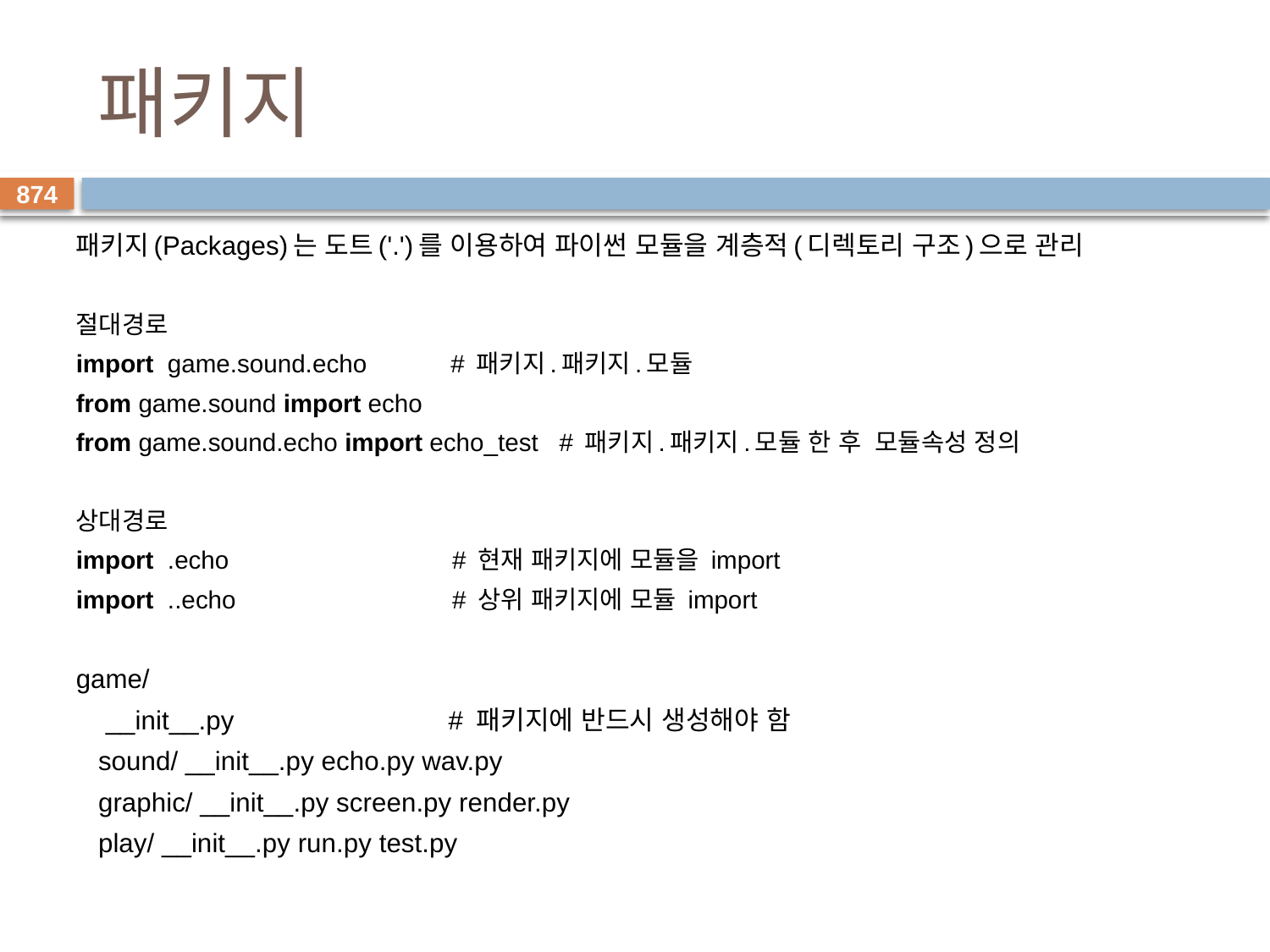

# 패키지
874
패키지(Packages)는 도트('.')를 이용하여 파이썬 모듈을 계층적(디렉토리 구조)으로 관리

절대경로
import  game.sound.echo            # 패키지.패키지.모듈
from game.sound import echo
from game.sound.echo import echo_test   # 패키지.패키지.모듈 한 후  모듈속성 정의

상대경로
import  .echo                                # 현재 패키지에 모듈을 import
import  ..echo                               # 상위 패키지에 모듈 import

game/
    __init__.py                             # 패키지에 반드시 생성해야 함
   sound/ __init__.py echo.py wav.py
   graphic/ __init__.py screen.py render.py
   play/ __init__.py run.py test.py